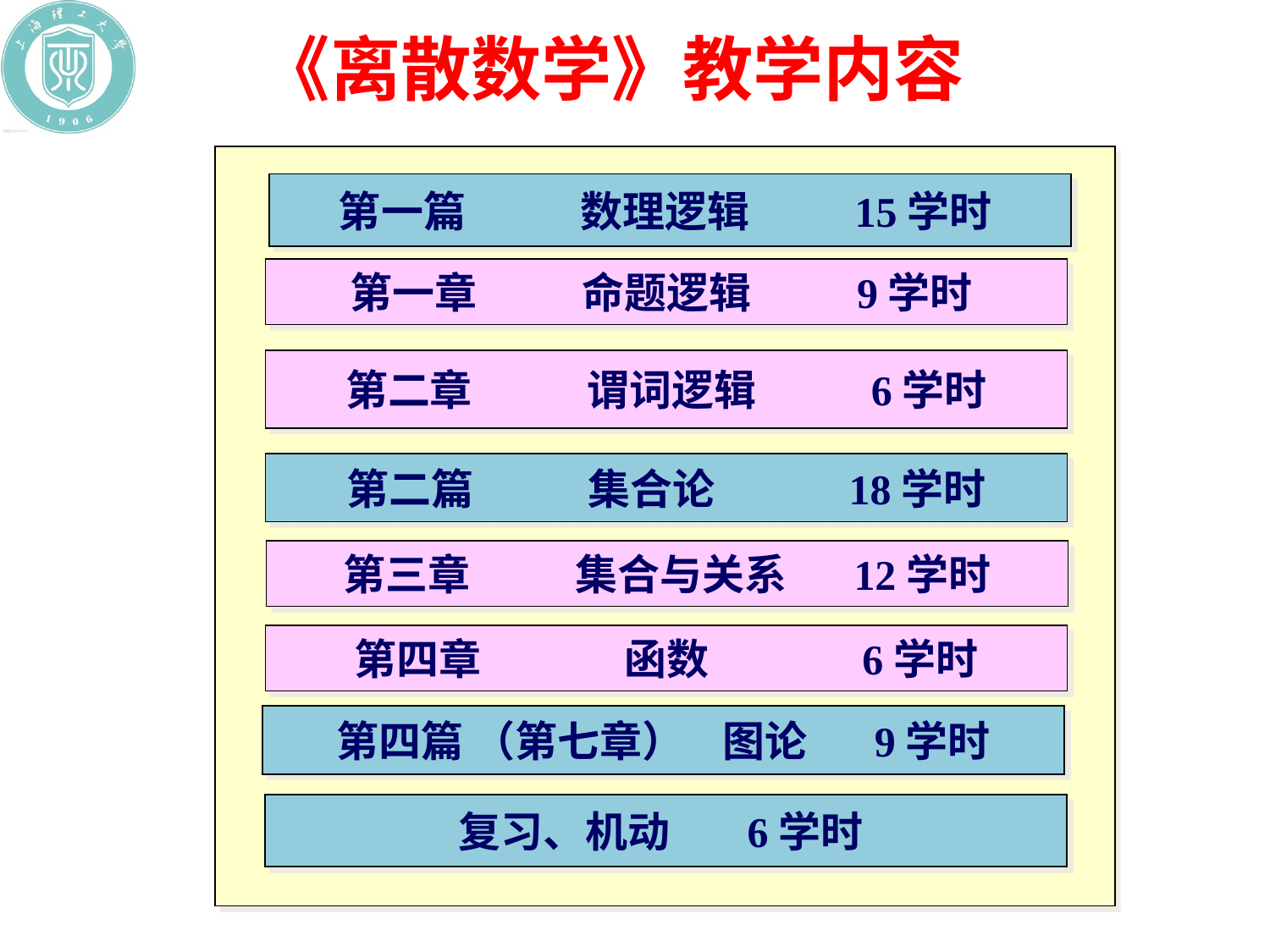

# 《离散数学》教学内容

第一篇            数理逻辑          15学时
第一章           命题逻辑          9学时
第二章            谓词逻辑           6学时
第二篇            集合论             18学时
第三章           集合与关系      12学时
第四章               函数               6学时
第四篇 （第七章）    图论      9学时
复习、机动       6学时